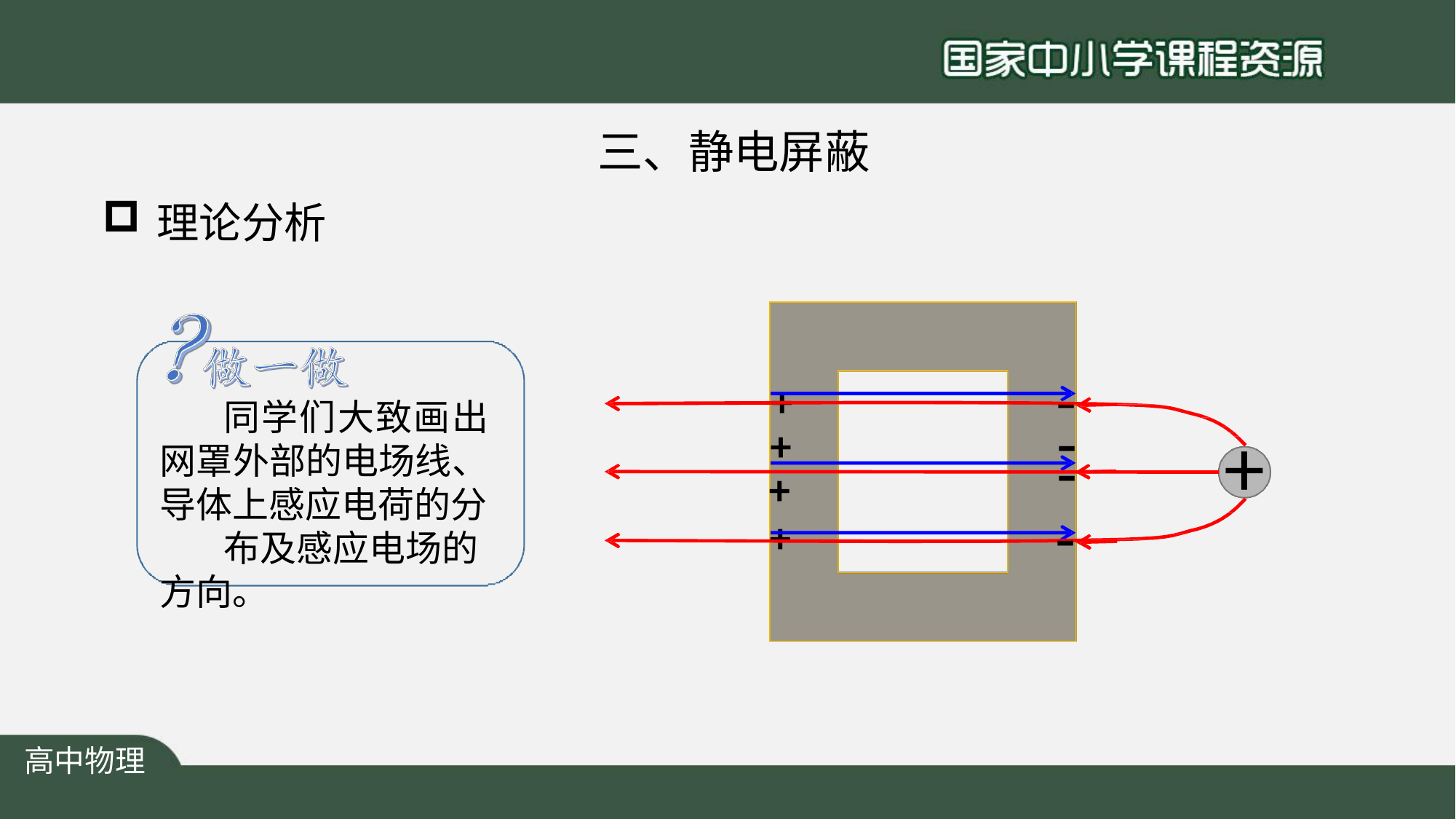

三、静电屏蔽
理论分析

-
+
+
+
+

同学们大致画出 网罩外部的电场线、 导体上感应电荷的分
布及感应电场的方向。

-
+

-
-

高中物理